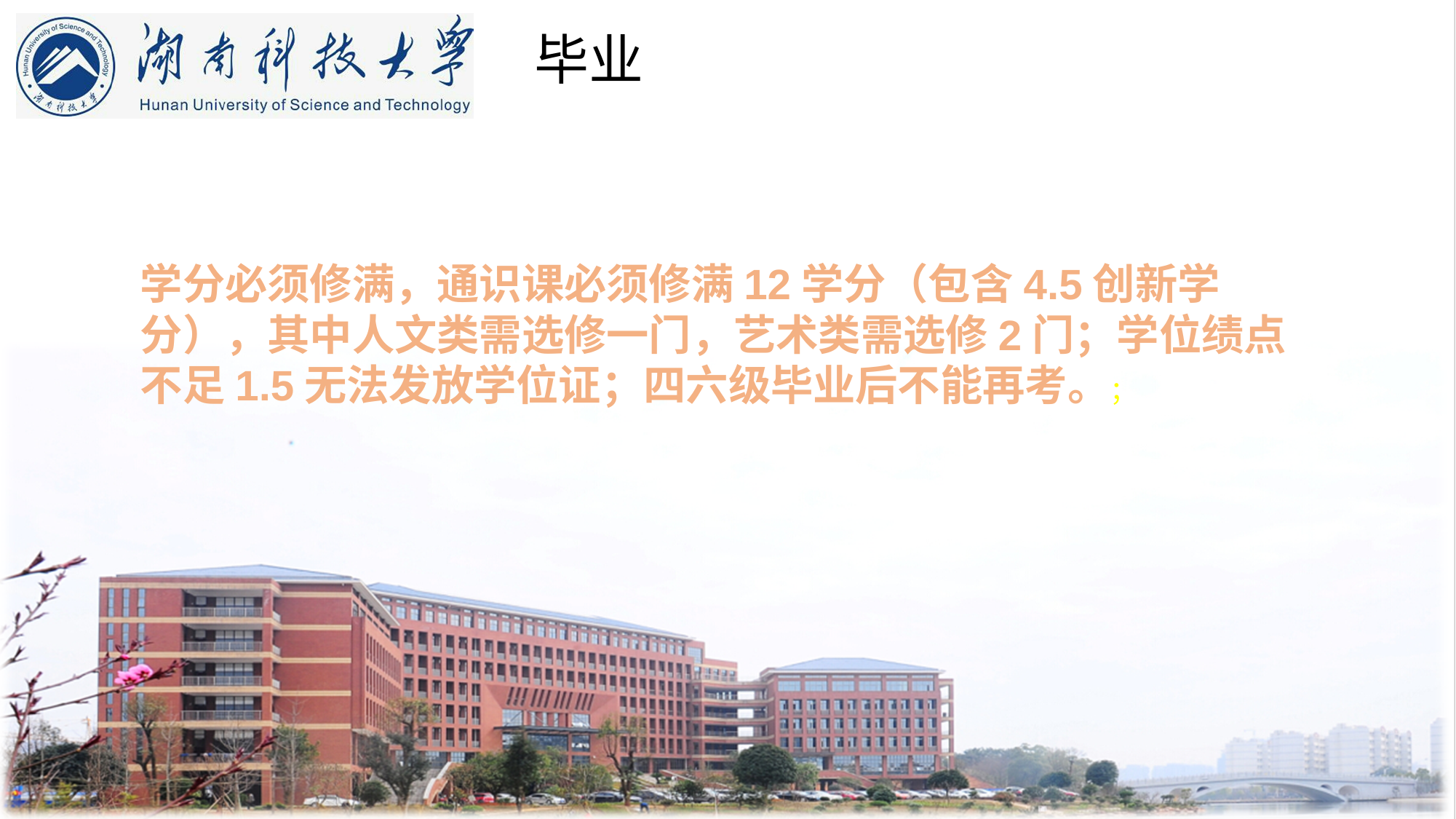

毕业
学分必须修满，通识课必须修满12学分（包含4.5创新学分），其中人文类需选修一门，艺术类需选修2门；学位绩点不足1.5无法发放学位证；四六级毕业后不能再考。；